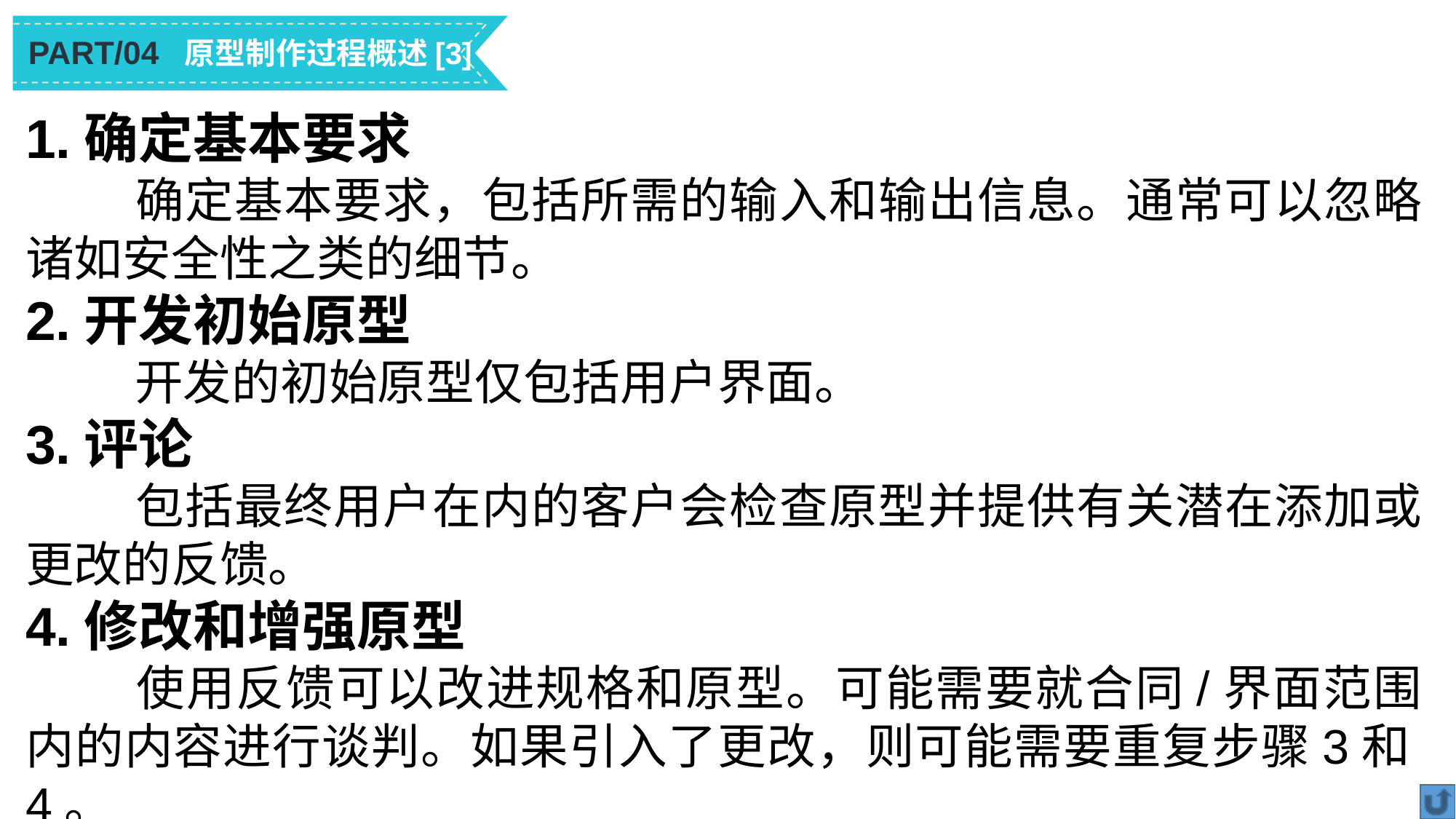

PART/04  原型制作过程概述[3]

1.确定基本要求
	确定基本要求，包括所需的输入和输出信息。通常可以忽略诸如安全性之类的细节。
2.开发初始原型
	开发的初始原型仅包括用户界面。
3.评论
	包括最终用户在内的客户会检查原型并提供有关潜在添加或更改的反馈。
4.修改和增强原型
	使用反馈可以改进规格和原型。可能需要就合同/界面范围内的内容进行谈判。如果引入了更改，则可能需要重复步骤3和4。